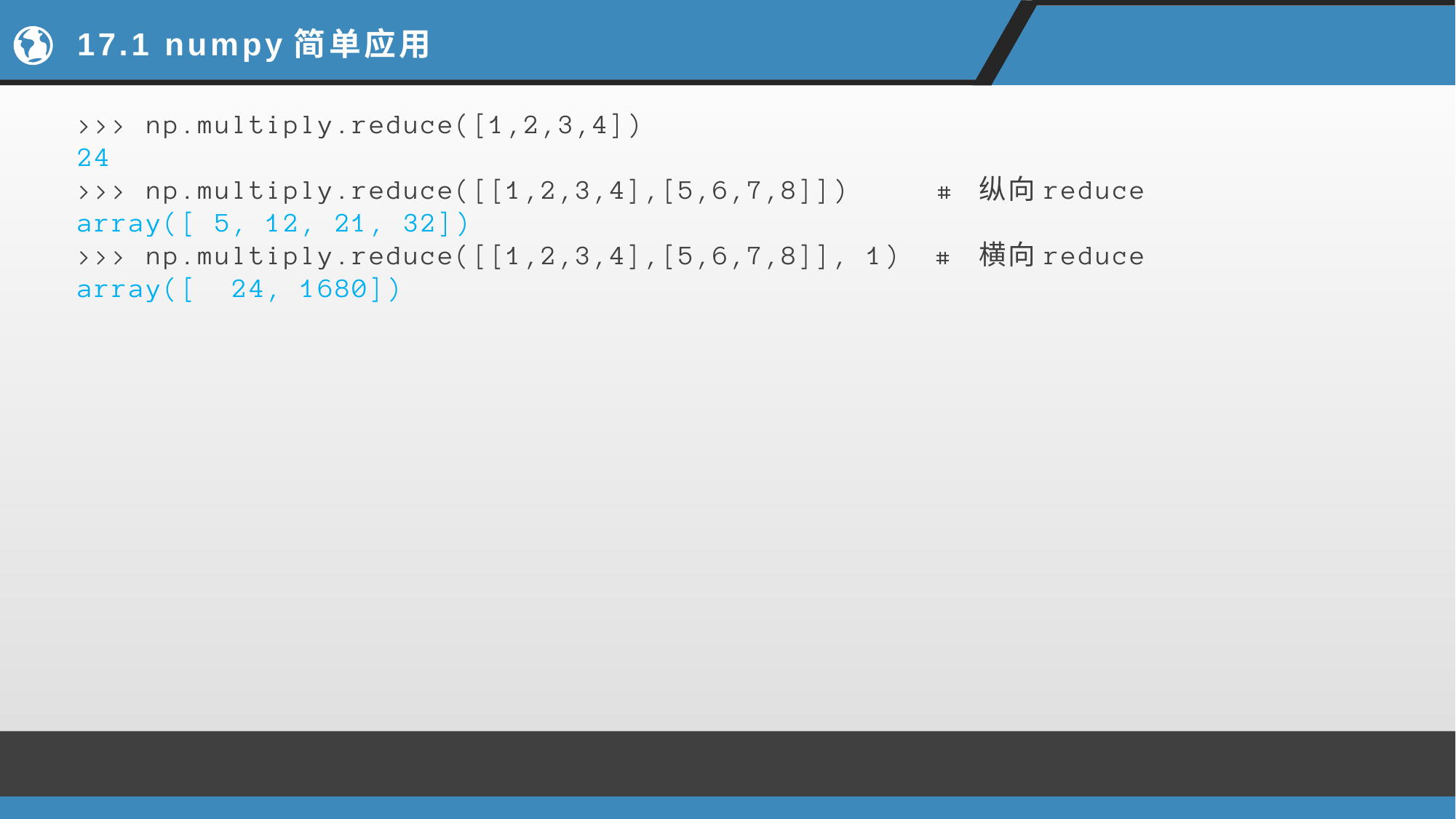

# 17.1 numpy简单应用

>>> np.multiply.reduce([1,2,3,4])
24
>>> np.multiply.reduce([[1,2,3,4],[5,6,7,8]])     # 纵向reduce
array([ 5, 12, 21, 32])
>>> np.multiply.reduce([[1,2,3,4],[5,6,7,8]], 1)  # 横向reduce
array([  24, 1680])